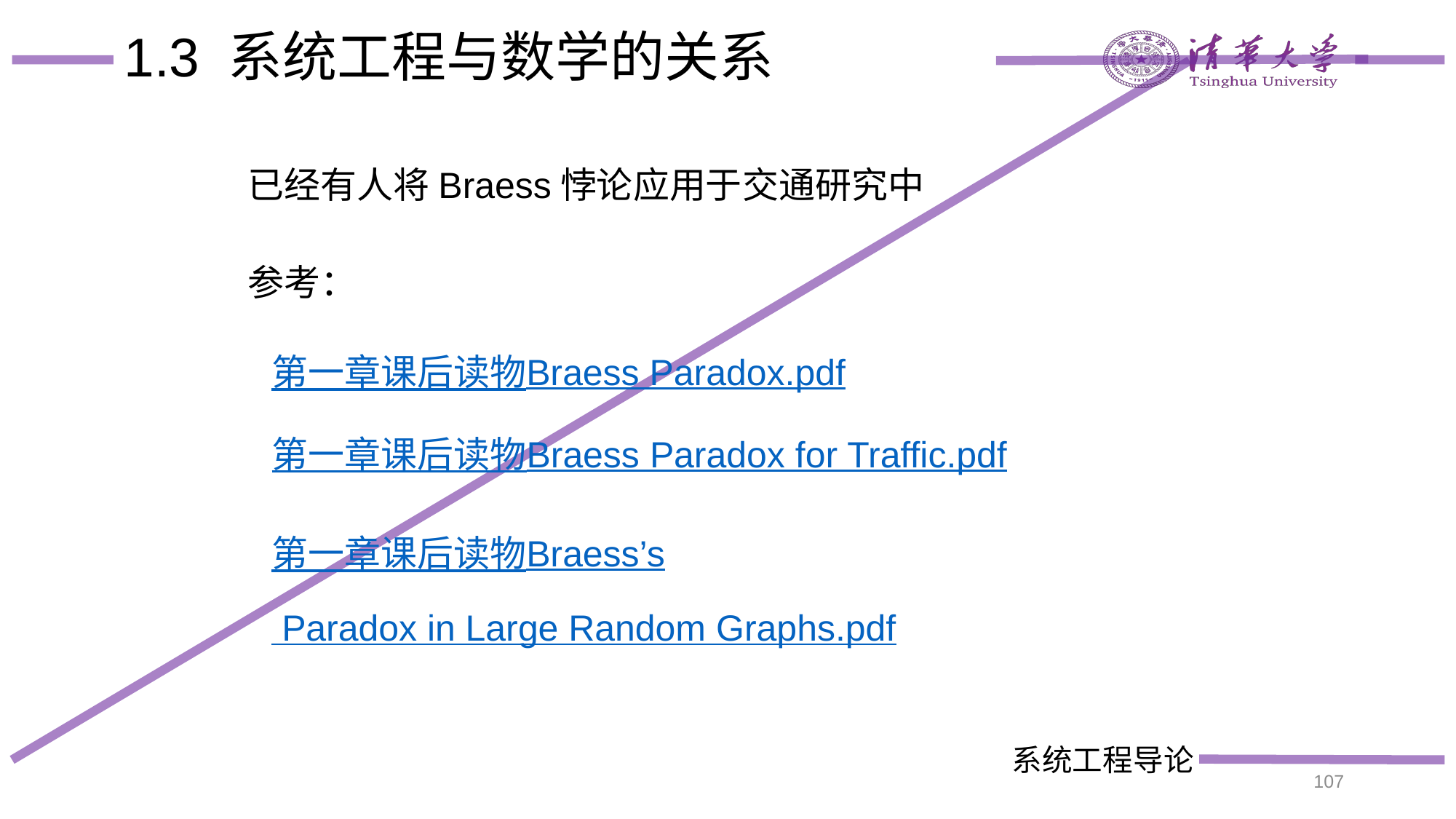

# 1.3 系统工程与数学的关系
已经有人将Braess悖论应用于交通研究中
参考：
第一章课后读物Braess Paradox.pdf
第一章课后读物Braess Paradox for Traffic.pdf
第一章课后读物Braess’s Paradox in Large Random Graphs.pdf
107